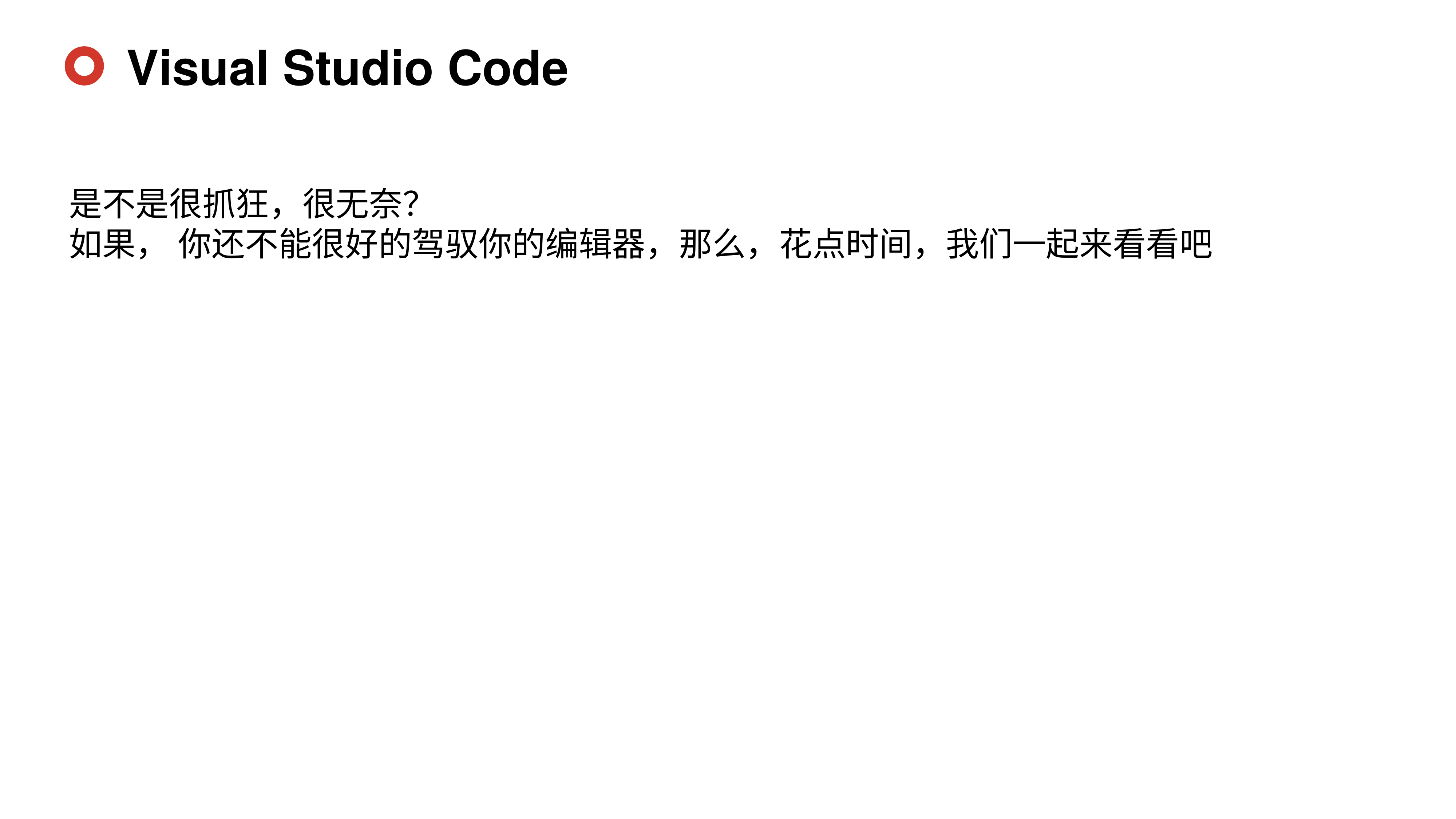

Visual Studio Code

是不是很抓狂，很无奈？
如果， 你还不能很好的驾驭你的编辑器，那么，花点时间，我们一起来看看吧